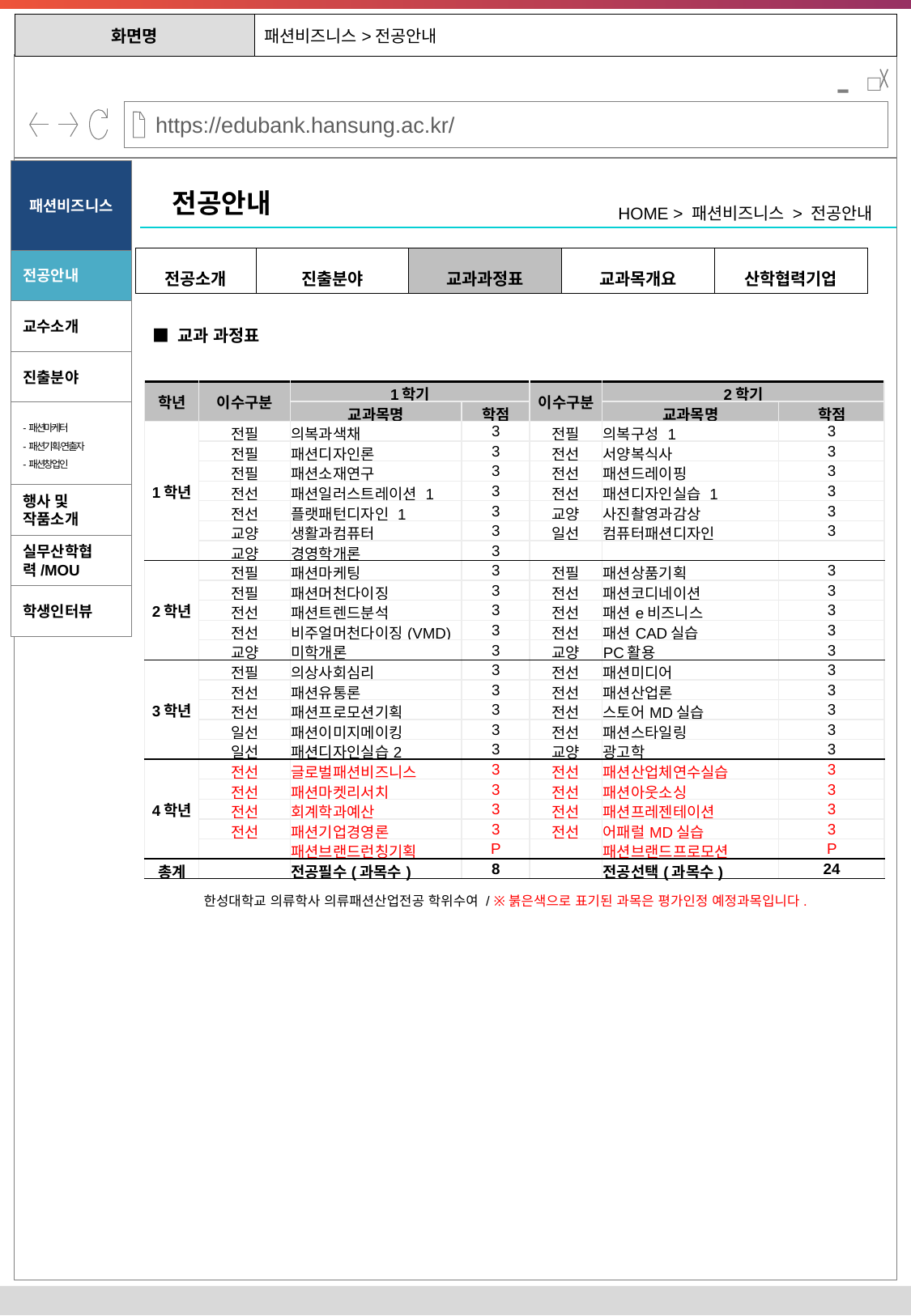

| 화면명 | 패션비즈니스>전공안내 |
| --- | --- |
-
패션비즈니스
전공안내
HOME > 패션비즈니스 > 전공안내
| 전공소개 | 진출분야 | 교과과정표 | 교과목개요 | 산학협력기업 |
| --- | --- | --- | --- | --- |
전공안내
교수소개
■ 교과 과정표
진출분야
| 학년 | 이수구분 | 1학기 |  | 이수구분 | 2학기 |  |
| --- | --- | --- | --- | --- | --- | --- |
|  |  | 교과목명 | 학점 |  | 교과목명 | 학점 |
| 1학년 | 전필 | 의복과색채 | 3 | 전필 | 의복구성 1 | 3 |
|  | 전필 | 패션디자인론 | 3 | 전선 | 서양복식사 | 3 |
|  | 전필 | 패션소재연구 | 3 | 전선 | 패션드레이핑 | 3 |
|  | 전선 | 패션일러스트레이션 1 | 3 | 전선 | 패션디자인실습 1 | 3 |
|  | 전선 | 플랫패턴디자인 1 | 3 | 교양 | 사진촬영과감상 | 3 |
|  | 교양 | 생활과컴퓨터 | 3 | 일선 | 컴퓨터패션디자인 | 3 |
|  | 교양 | 경영학개론 | 3 |  |  |  |
| 2학년 | 전필 | 패션마케팅 | 3 | 전필 | 패션상품기획 | 3 |
|  | 전필 | 패션머천다이징 | 3 | 전선 | 패션코디네이션 | 3 |
|  | 전선 | 패션트렌드분석 | 3 | 전선 | 패션e비즈니스 | 3 |
|  | 전선 | 비주얼머천다이징(VMD) | 3 | 전선 | 패션CAD실습 | 3 |
|  | 교양 | 미학개론 | 3 | 교양 | PC활용 | 3 |
| 3학년 | 전필 | 의상사회심리 | 3 | 전선 | 패션미디어 | 3 |
|  | 전선 | 패션유통론 | 3 | 전선 | 패션산업론 | 3 |
|  | 전선 | 패션프로모션기획 | 3 | 전선 | 스토어MD실습 | 3 |
|  | 일선 | 패션이미지메이킹 | 3 | 전선 | 패션스타일링 | 3 |
|  | 일선 | 패션디자인실습2 | 3 | 교양 | 광고학 | 3 |
| 4학년 | 전선 | 글로벌패션비즈니스 | 3 | 전선 | 패션산업체연수실습 | 3 |
|  | 전선 | 패션마켓리서치 | 3 | 전선 | 패션아웃소싱 | 3 |
|  | 전선 | 회계학과예산 | 3 | 전선 | 패션프레젠테이션 | 3 |
|  | 전선 | 패션기업경영론 | 3 | 전선 | 어패럴MD실습 | 3 |
|  |  | 패션브랜드런칭기획 | P |  | 패션브랜드프로모션 | P |
| 총계 |  | 전공필수(과목수) | 8 |  | 전공선택(과목수) | 24 |
-패션마케터
-패션기획∙연출자
-패션창업인
행사 및 작품소개
실무산학협력/MOU
학생인터뷰
한성대학교 의류학사 의류패션산업전공 학위수여 / ※ 붉은색으로 표기된 과목은 평가인정 예정과목입니다.